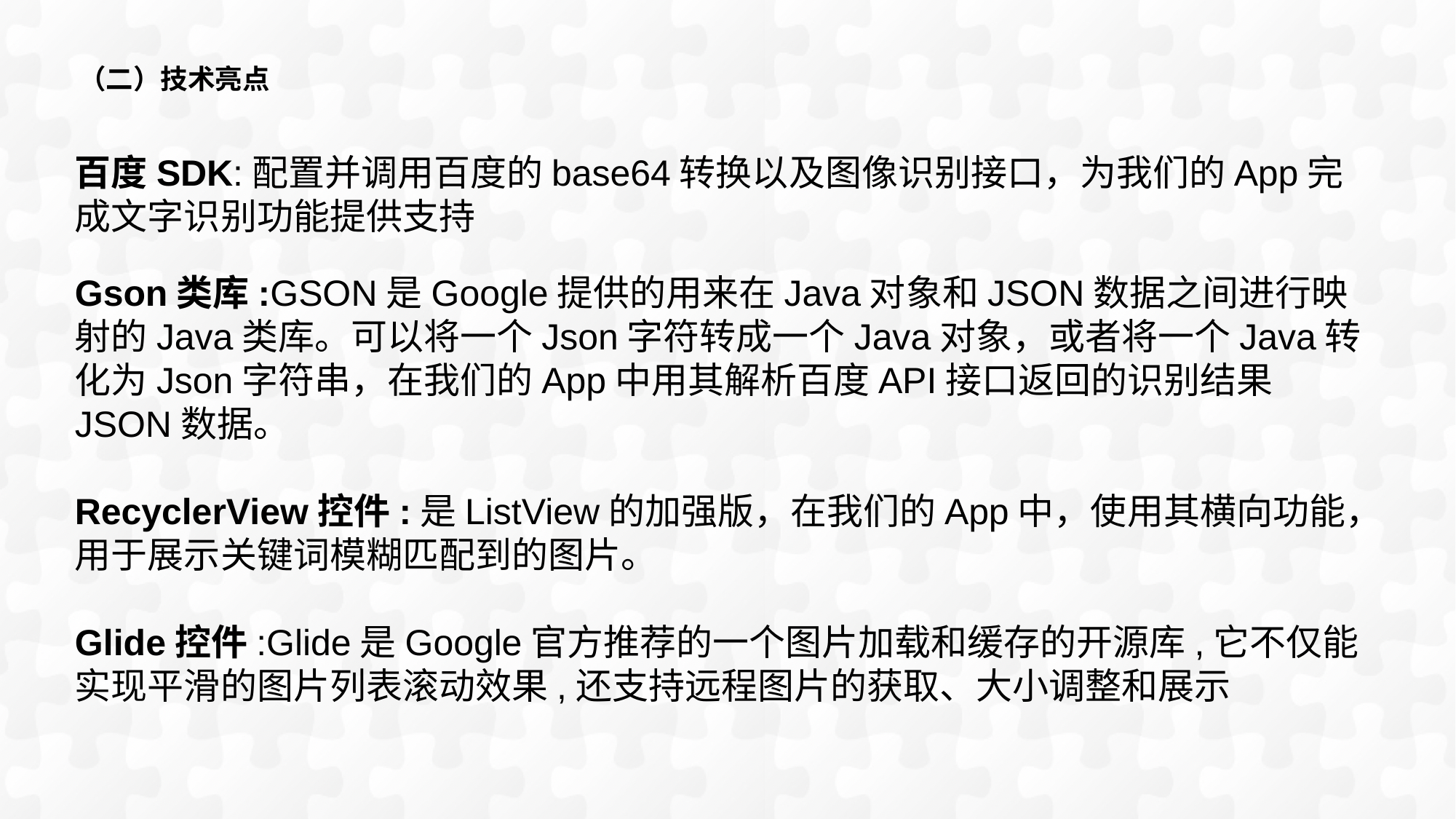

（二）技术亮点
百度SDK:配置并调用百度的base64转换以及图像识别接口，为我们的App完成文字识别功能提供支持

Gson类库:GSON是Google提供的用来在Java对象和JSON数据之间进行映射的Java类库。可以将一个Json字符转成一个Java对象，或者将一个Java转化为Json字符串，在我们的App中用其解析百度API接口返回的识别结果JSON数据。

RecyclerView控件:是ListView的加强版，在我们的App中，使用其横向功能，用于展示关键词模糊匹配到的图片。

Glide控件:Glide是Google官方推荐的一个图片加载和缓存的开源库,它不仅能实现平滑的图片列表滚动效果,还支持远程图片的获取、大小调整和展示